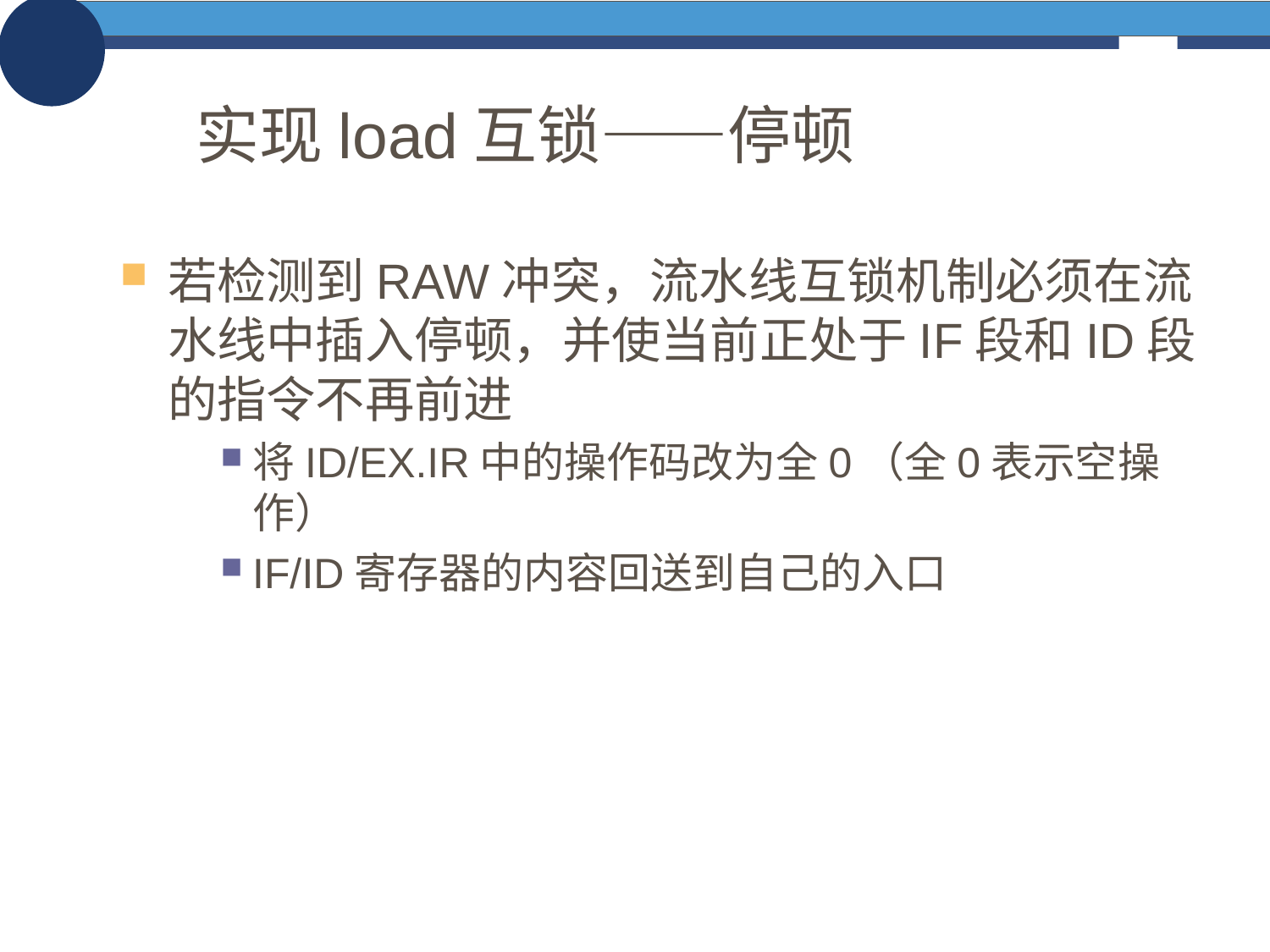

# 实现load互锁——停顿
若检测到RAW冲突，流水线互锁机制必须在流水线中插入停顿，并使当前正处于IF段和ID段的指令不再前进
将ID/EX.IR中的操作码改为全0（全0表示空操作）
IF/ID寄存器的内容回送到自己的入口